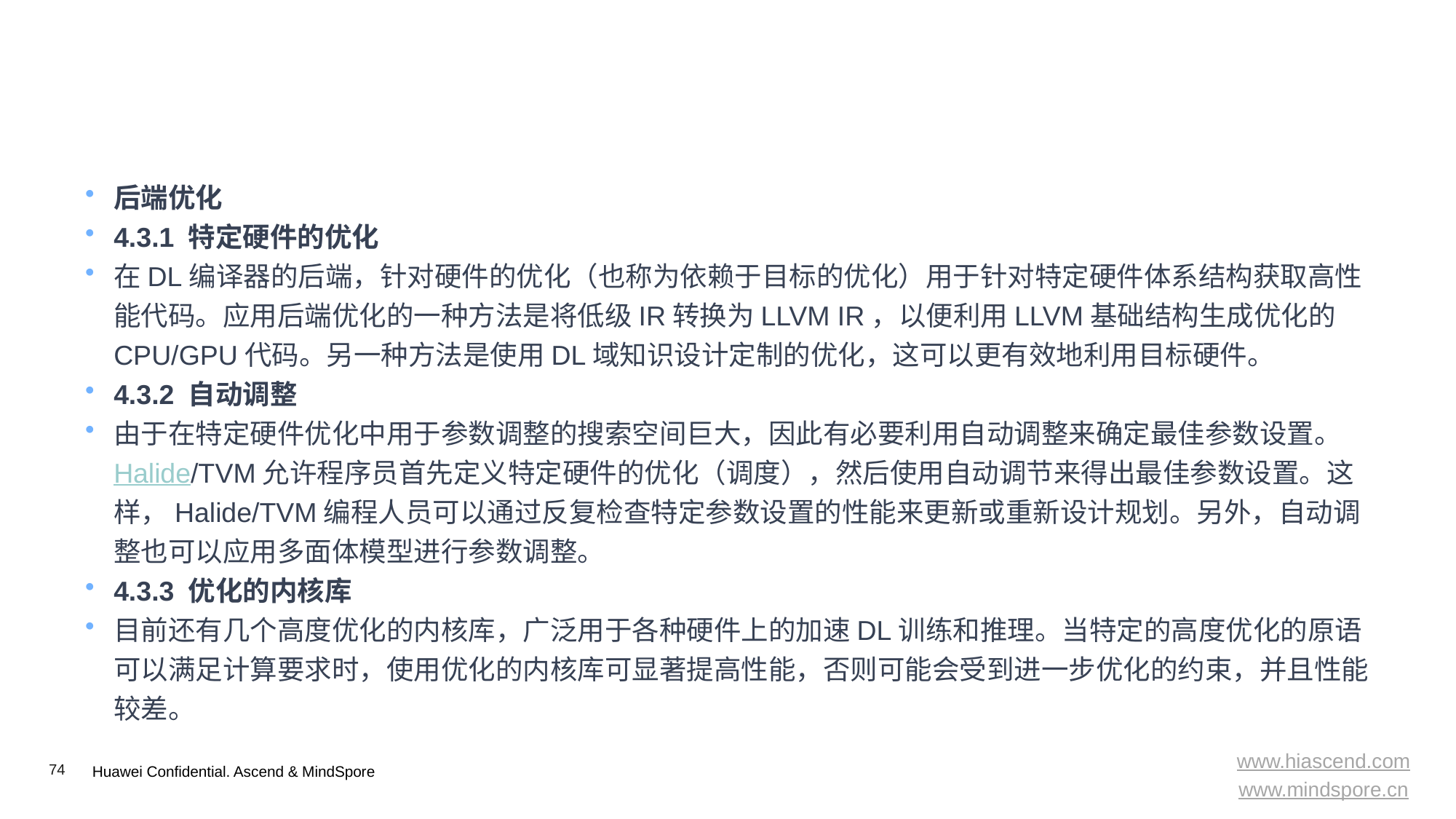

#
后端优化
4.3.1 特定硬件的优化
在DL编译器的后端，针对硬件的优化（也称为依赖于目标的优化）用于针对特定硬件体系结构获取高性能代码。应用后端优化的一种方法是将低级IR转换为LLVM IR，以便利用LLVM基础结构生成优化的CPU/GPU代码。另一种方法是使用DL域知识设计定制的优化，这可以更有效地利用目标硬件。
4.3.2 自动调整
由于在特定硬件优化中用于参数调整的搜索空间巨大，因此有必要利用自动调整来确定最佳参数设置。Halide/TVM允许程序员首先定义特定硬件的优化（调度），然后使用自动调节来得出最佳参数设置。这样，Halide/TVM编程人员可以通过反复检查特定参数设置的性能来更新或重新设计规划。另外，自动调整也可以应用多面体模型进行参数调整。
4.3.3 优化的内核库
目前还有几个高度优化的内核库，广泛用于各种硬件上的加速DL训练和推理。当特定的高度优化的原语可以满足计算要求时，使用优化的内核库可显著提高性能，否则可能会受到进一步优化的约束，并且性能较差。